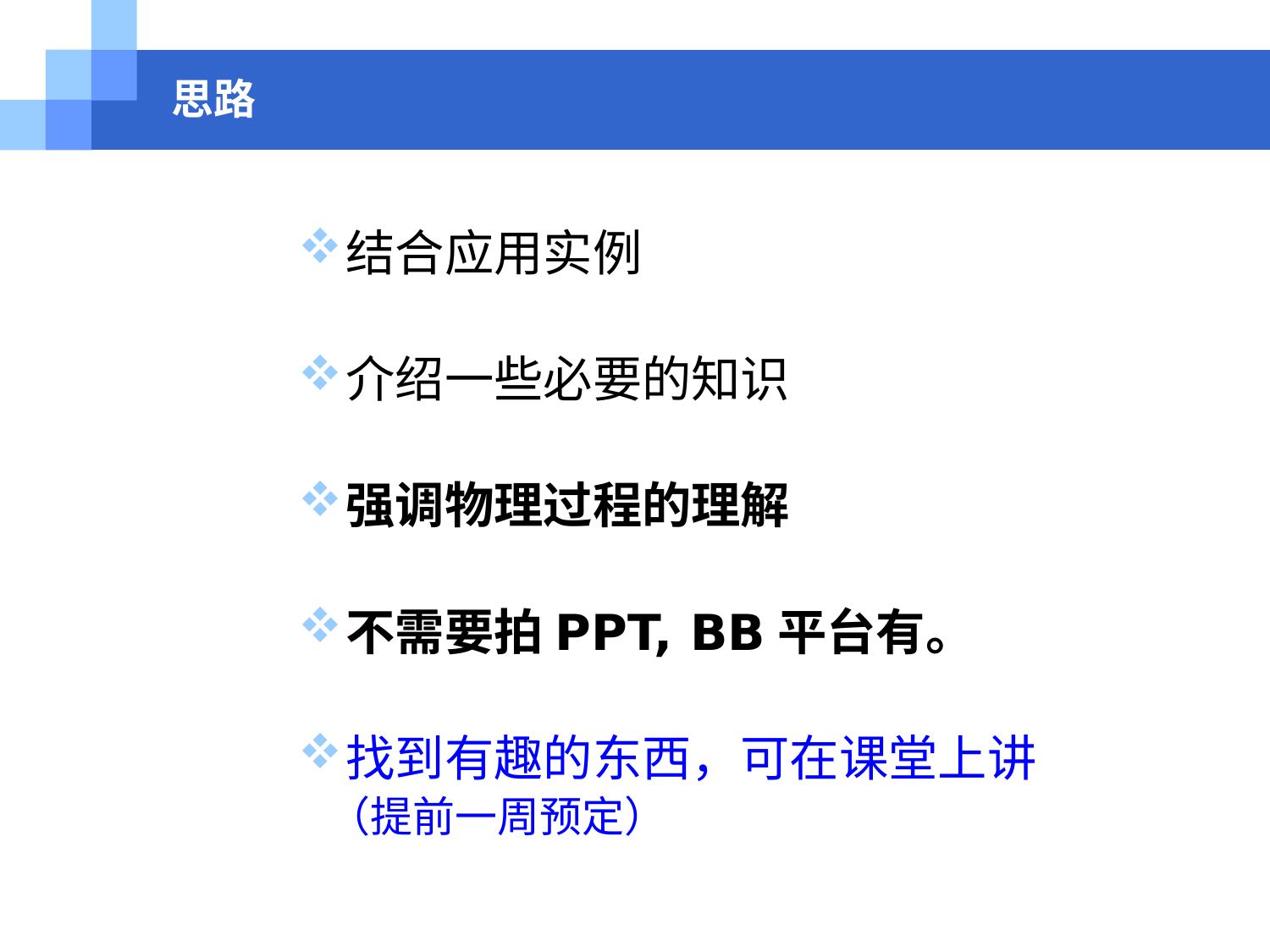

# 思路
结合应用实例

介绍一些必要的知识

强调物理过程的理解

不需要拍PPT, BB平台有。

找到有趣的东西，可在课堂上讲
  （提前一周预定）